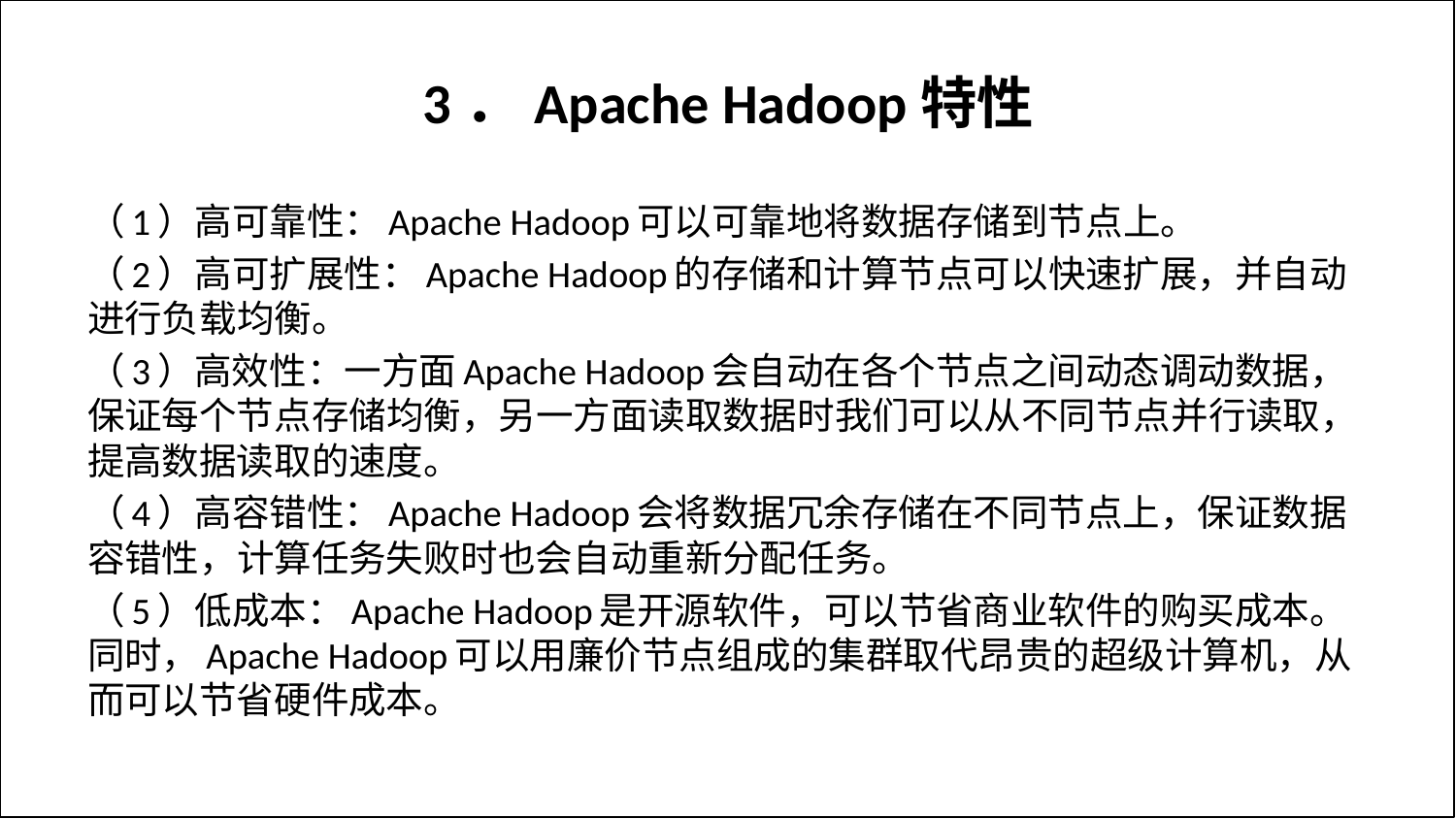

# 3．Apache Hadoop特性
（1）高可靠性：Apache Hadoop可以可靠地将数据存储到节点上。
（2）高可扩展性：Apache Hadoop的存储和计算节点可以快速扩展，并自动进行负载均衡。
（3）高效性：一方面Apache Hadoop会自动在各个节点之间动态调动数据，保证每个节点存储均衡，另一方面读取数据时我们可以从不同节点并行读取，提高数据读取的速度。
（4）高容错性：Apache Hadoop会将数据冗余存储在不同节点上，保证数据容错性，计算任务失败时也会自动重新分配任务。
（5）低成本：Apache Hadoop是开源软件，可以节省商业软件的购买成本。同时，Apache Hadoop可以用廉价节点组成的集群取代昂贵的超级计算机，从而可以节省硬件成本。